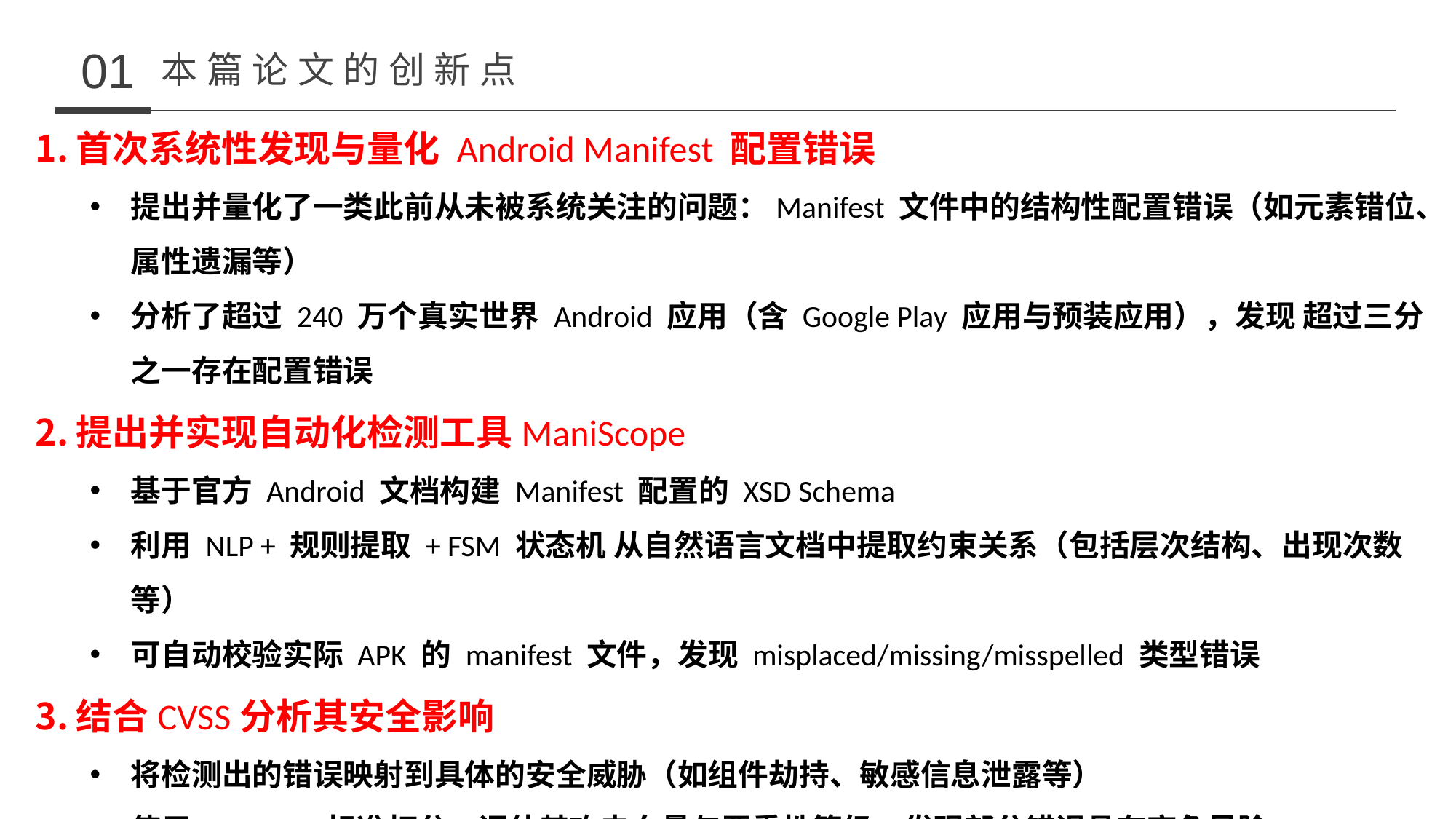

01
本篇论文的创新点
首次系统性发现与量化 Android Manifest 配置错误
提出并量化了一类此前从未被系统关注的问题：Manifest 文件中的结构性配置错误（如元素错位、属性遗漏等）
分析了超过 240 万个真实世界 Android 应用（含 Google Play 应用与预装应用），发现 超过三分之一存在配置错误
提出并实现自动化检测工具ManiScope
基于官方 Android 文档构建 Manifest 配置的 XSD Schema
利用 NLP + 规则提取 + FSM 状态机 从自然语言文档中提取约束关系（包括层次结构、出现次数等）
可自动校验实际 APK 的 manifest 文件，发现 misplaced/missing/misspelled 类型错误
结合CVSS分析其安全影响
将检测出的错误映射到具体的安全威胁（如组件劫持、敏感信息泄露等）
使用 CVSS 3.1 标准打分，评估其攻击向量与严重性等级，发现部分错误具有高危风险。